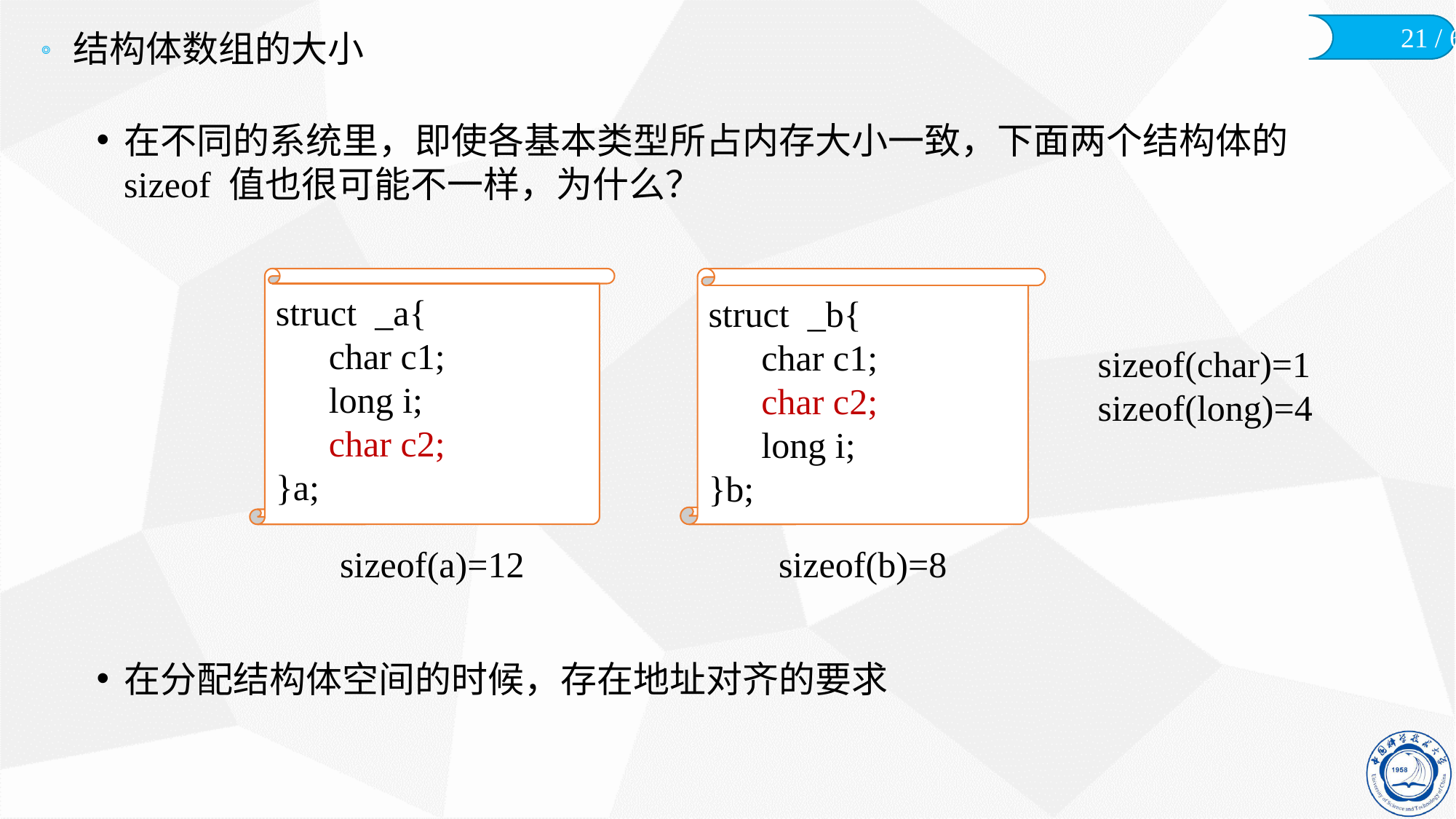

# 结构体数组的大小
在不同的系统里，即使各基本类型所占内存大小一致，下面两个结构体的 sizeof 值也很可能不一样，为什么？

在分配结构体空间的时候，存在地址对齐的要求

struct  _a{
	char c1;
	long i;
	char c2;
}a;
struct  _b{
	char c1;
	char c2;
	long i;
}b;
sizeof(char)=1
sizeof(long)=4
sizeof(a)=12
sizeof(b)=8